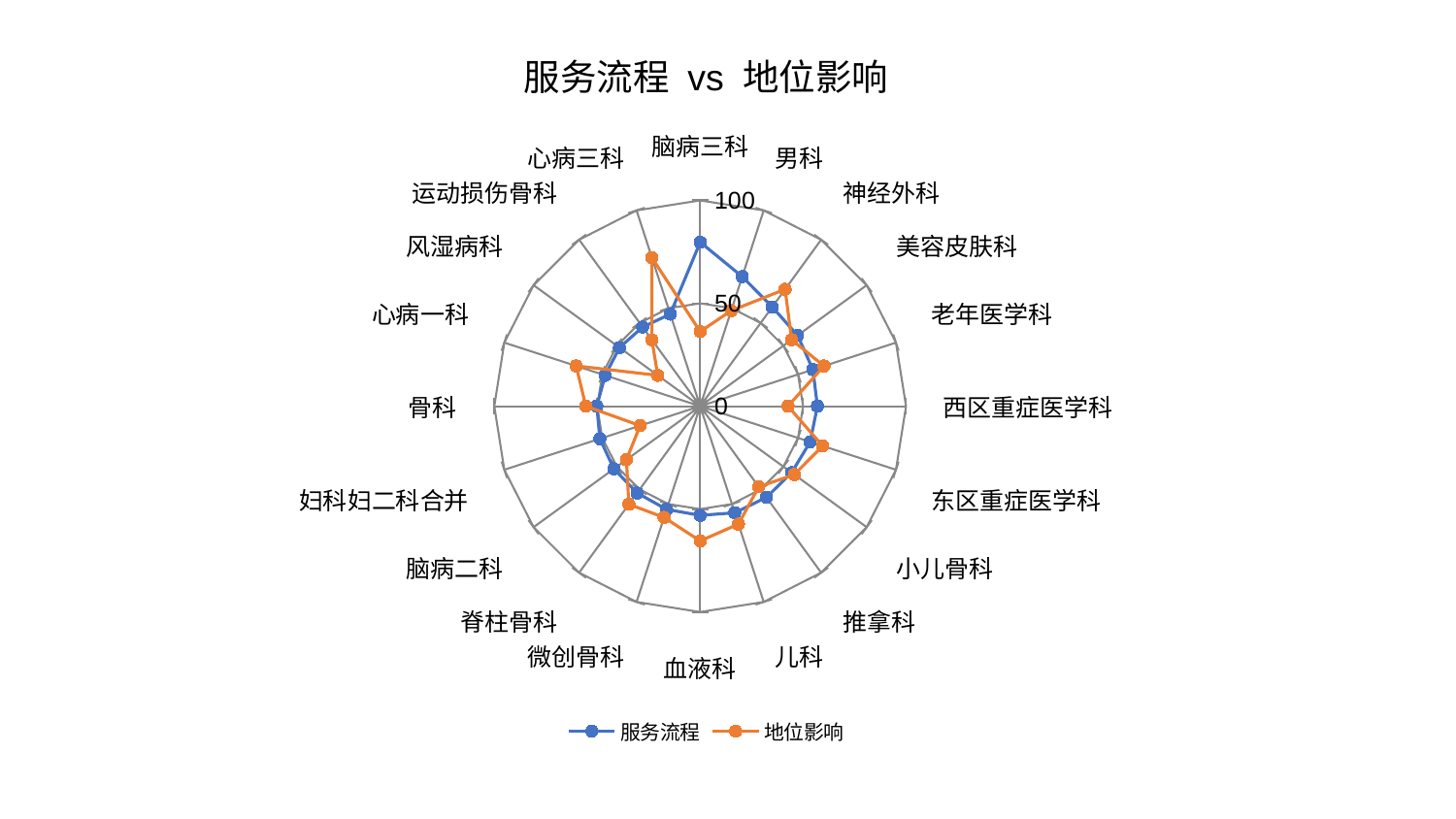

### Chart: 服务流程 vs 地位影响

| Category | 服务流程 | 地位影响 |
|---|---|---|
| 脑病三科 | 79.68617717497145 | 36.26331738342467 |
| 男科 | 66.18742475477096 | 48.77554366093198 |
| 神经外科 | 59.58358985877616 | 70.21432869175572 |
| 美容皮肤科 | 58.51354704799993 | 54.949902096384825 |
| 老年医学科 | 57.578926329205686 | 63.242107114210626 |
| 西区重症医学科 | 56.963842672298526 | 42.66880186525589 |
| 东区重症医学科 | 56.17628561033776 | 62.56687910367206 |
| 小儿骨科 | 54.95049449357069 | 56.50536194168286 |
| 推拿科 | 54.753950563807265 | 48.44410469657794 |
| 儿科 | 54.44692163770404 | 60.26070691678134 |
| 血液科 | 53.04905353559566 | 65.46227601020837 |
| 微创骨科 | 52.738878474827466 | 56.81878743980312 |
| 脊柱骨科 | 52.10862407798812 | 58.93296178066279 |
| 脑病二科 | 51.80836131661016 | 44.272604123813075 |
| 妇科妇二科合并 | 51.21790107839941 | 30.6687056288855 |
| 骨科 | 50.19227013324333 | 55.52745672987123 |
| 心病一科 | 48.52635098851563 | 63.34206501811784 |
| 风湿病科 | 48.43596545360276 | 25.497899363839746 |
| 运动损伤骨科 | 47.548103616683065 | 39.918324320413085 |
| 心病三科 | 47.0379367404782 | 75.8788129660545 |
113